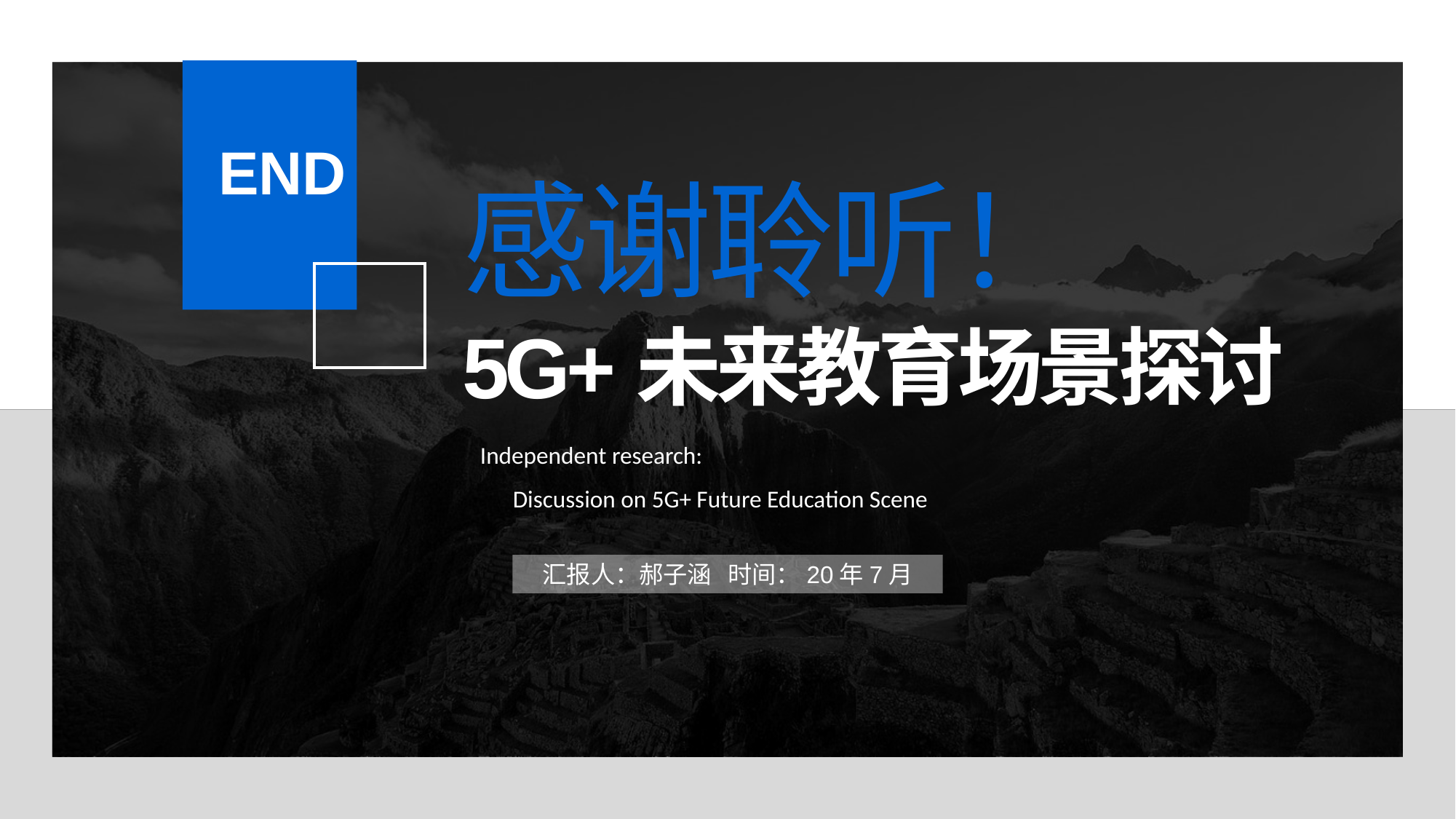

END

感谢聆听！
5G+未来教育场景探讨

Independent research:
      Discussion on 5G+ Future Education Scene

汇报人：郝子涵   时间：20年7月